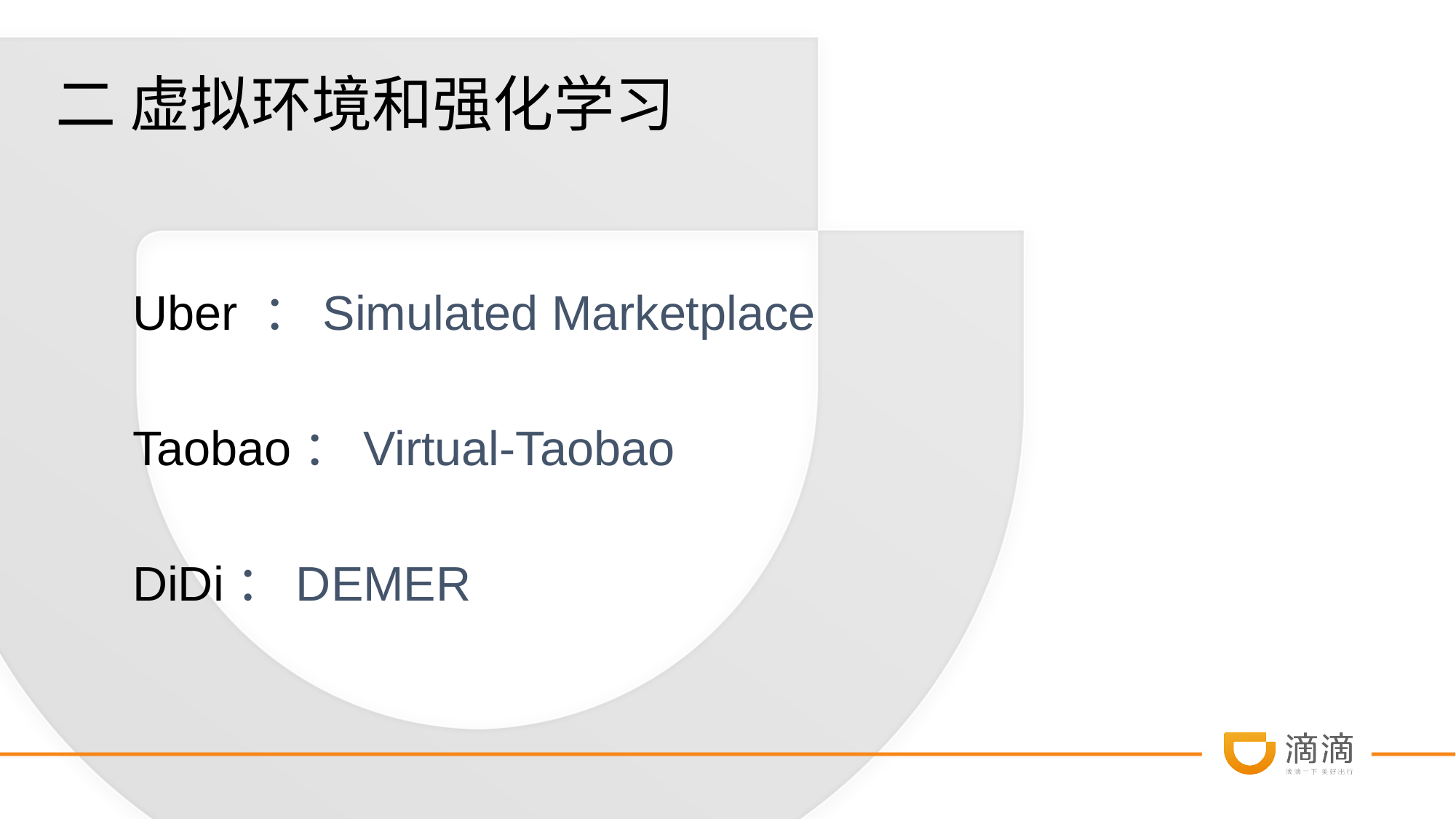

# 二 虚拟环境和强化学习
Uber ：Simulated Marketplace

Taobao：Virtual-Taobao

DiDi：DEMER